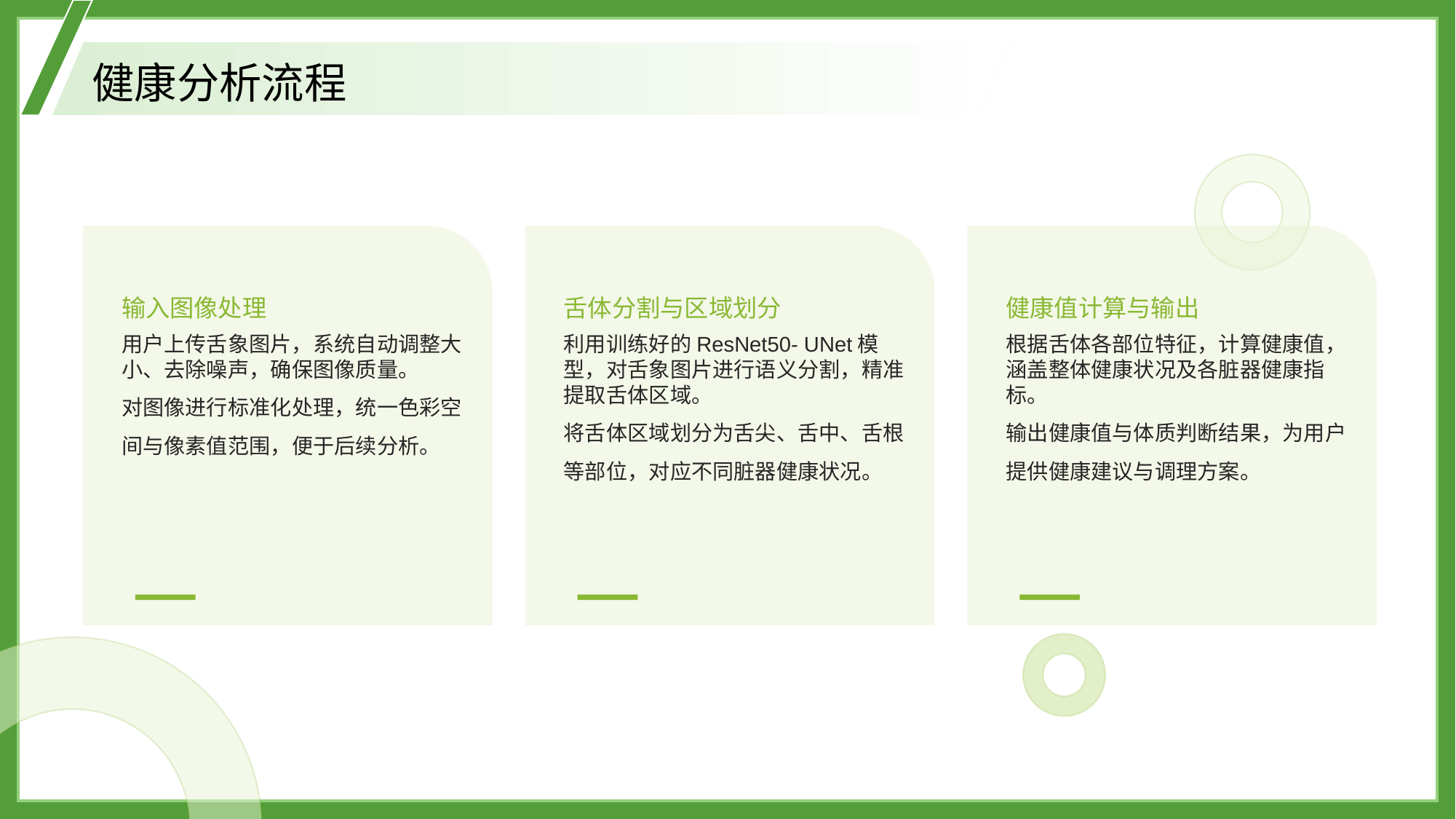

健康分析流程

输入图像处理
舌体分割与区域划分
健康值计算与输出
用户上传舌象图片，系统自动调整大小、去除噪声，确保图像质量。
对图像进行标准化处理，统一色彩空间与像素值范围，便于后续分析。
利用训练好的ResNet50- UNet模型，对舌象图片进行语义分割，精准提取舌体区域。
将舌体区域划分为舌尖、舌中、舌根等部位，对应不同脏器健康状况。
根据舌体各部位特征，计算健康值，涵盖整体健康状况及各脏器健康指标。
输出健康值与体质判断结果，为用户提供健康建议与调理方案。